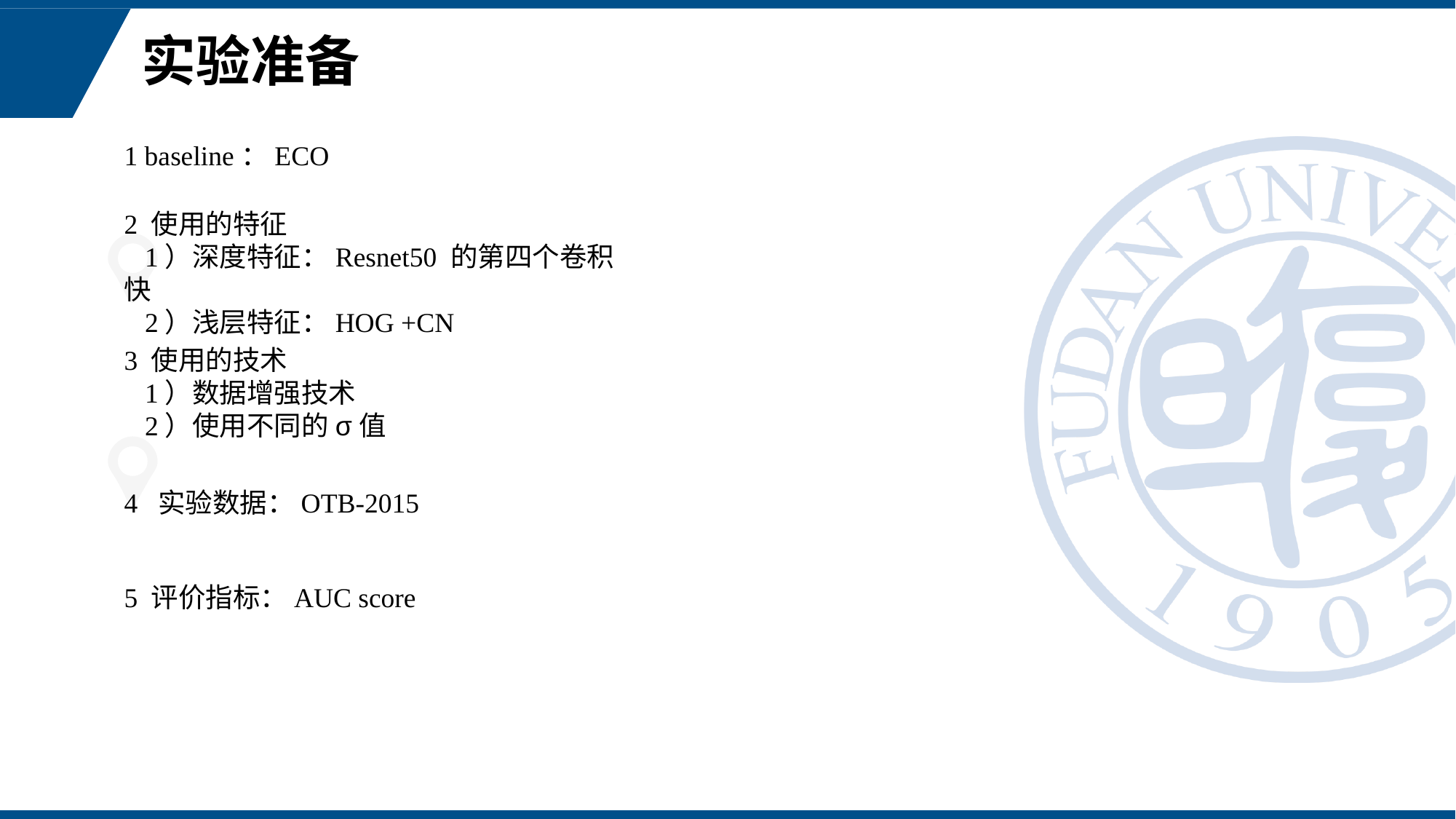

# 实验准备
1 baseline：ECO
2 使用的特征
   1）深度特征：Resnet50 的第四个卷积快
   2）浅层特征：HOG +CN

3 使用的技术
   1）数据增强技术
   2）使用不同的σ值

4  实验数据：OTB-2015
5 评价指标：AUC score